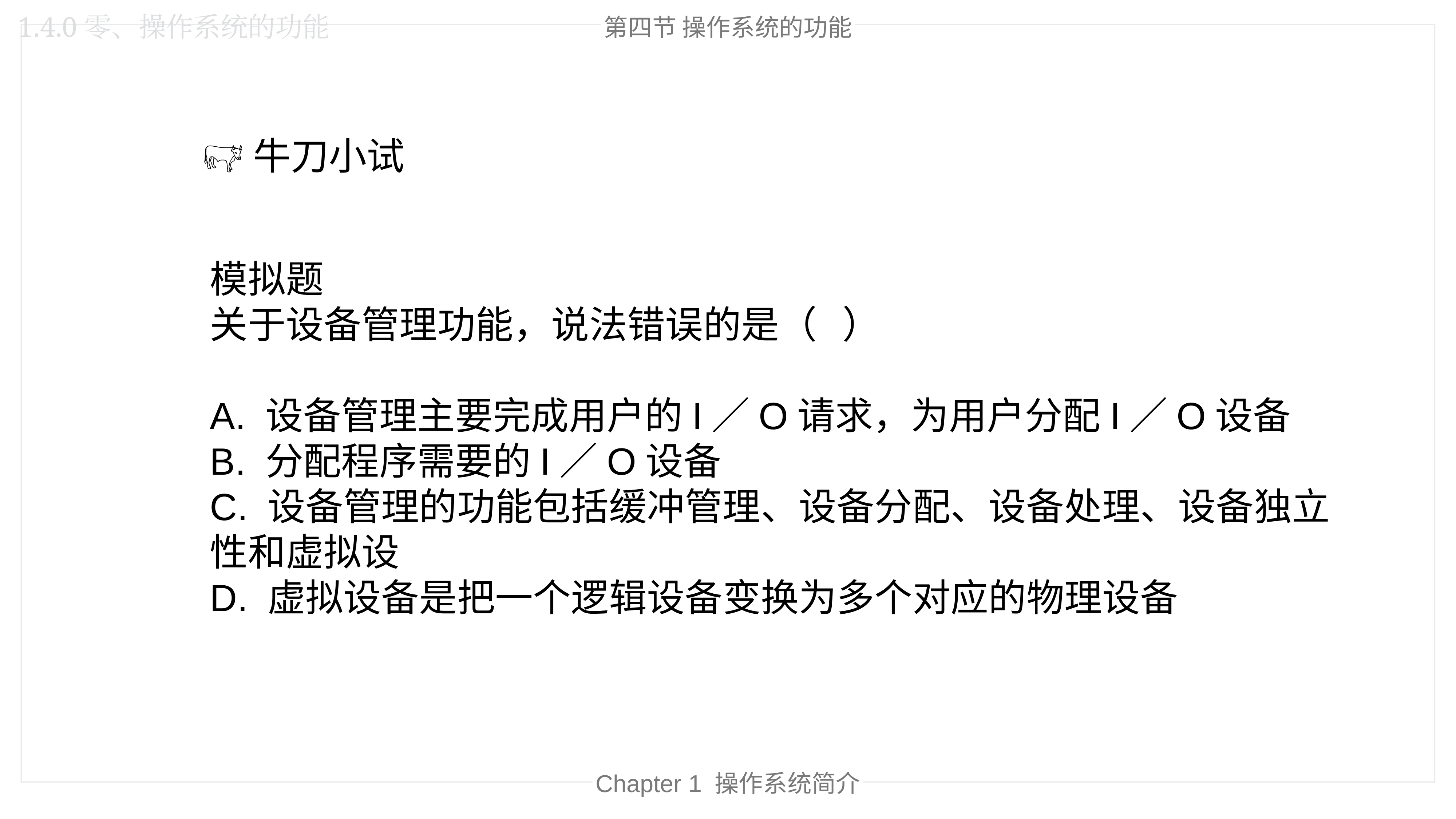

1.4.0零、操作系统的功能
第四节 操作系统的功能
🐂牛刀小试
模拟题
关于设备管理功能，说法错误的是（   ）

A. 设备管理主要完成用户的I／O请求，为用户分配I／O设备
B. 分配程序需要的I／O设备
C. 设备管理的功能包括缓冲管理、设备分配、设备处理、设备独立性和虚拟设
D. 虚拟设备是把一个逻辑设备变换为多个对应的物理设备
Chapter 1 操作系统简介